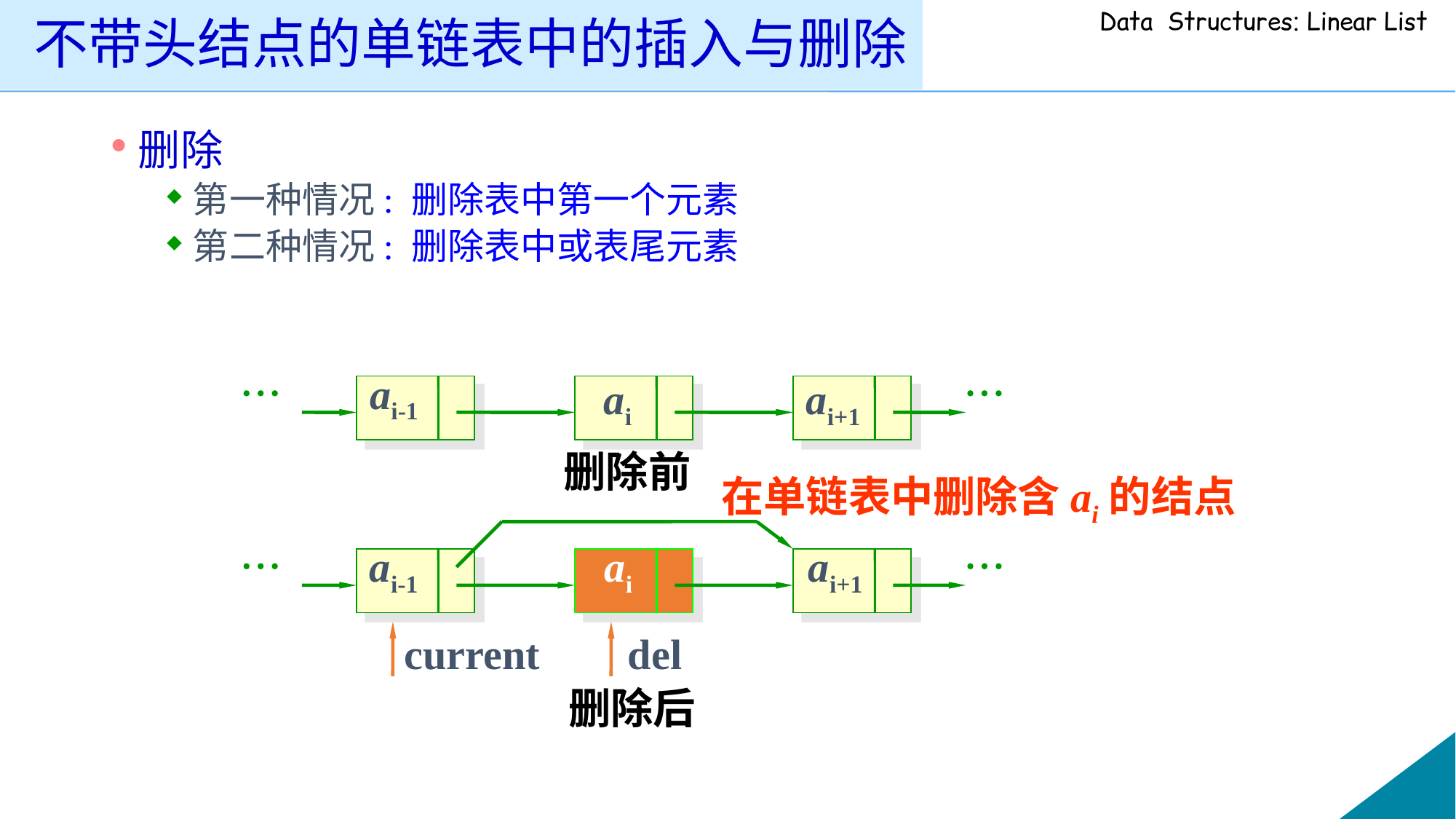

# 不带头结点的单链表中的插入与删除
删除
第一种情况: 删除表中第一个元素
第二种情况: 删除表中或表尾元素
…
…
ai-1
ai
ai+1

删除前
在单链表中删除含ai的结点

…
…
ai-1
ai
ai+1

current
del
删除后